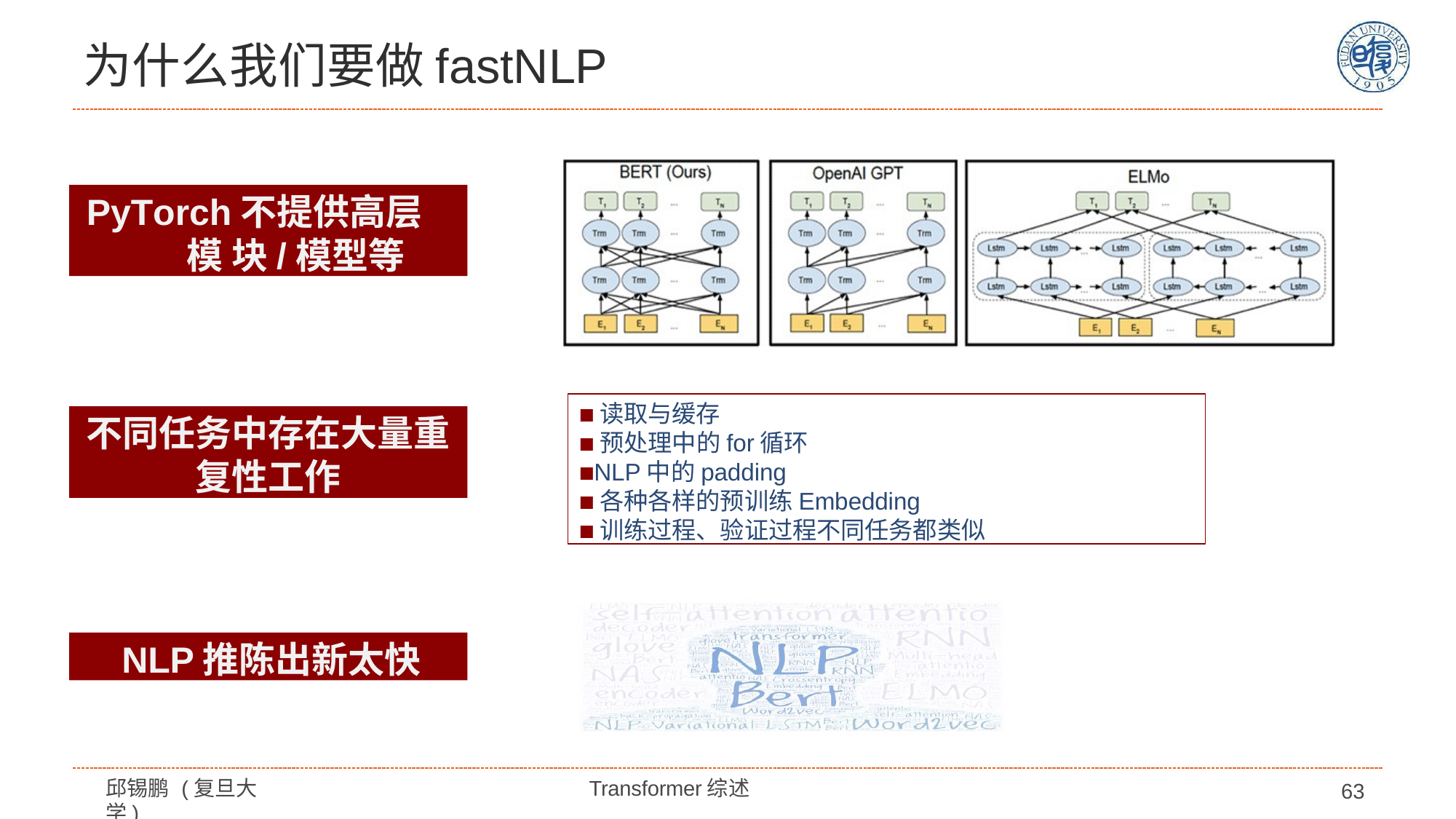

# 为什么我们要做fastNLP

PyTorch不提供高层模 块/模型等
◼读取与缓存
◼预处理中的for循环
◼NLP中的padding
◼各种各样的预训练Embedding
◼训练过程、验证过程不同任务都类似
不同任务中存在大量重 复性工作

NLP推陈出新太快
邱锡鹏 (复旦大学)
Transformer综述
63